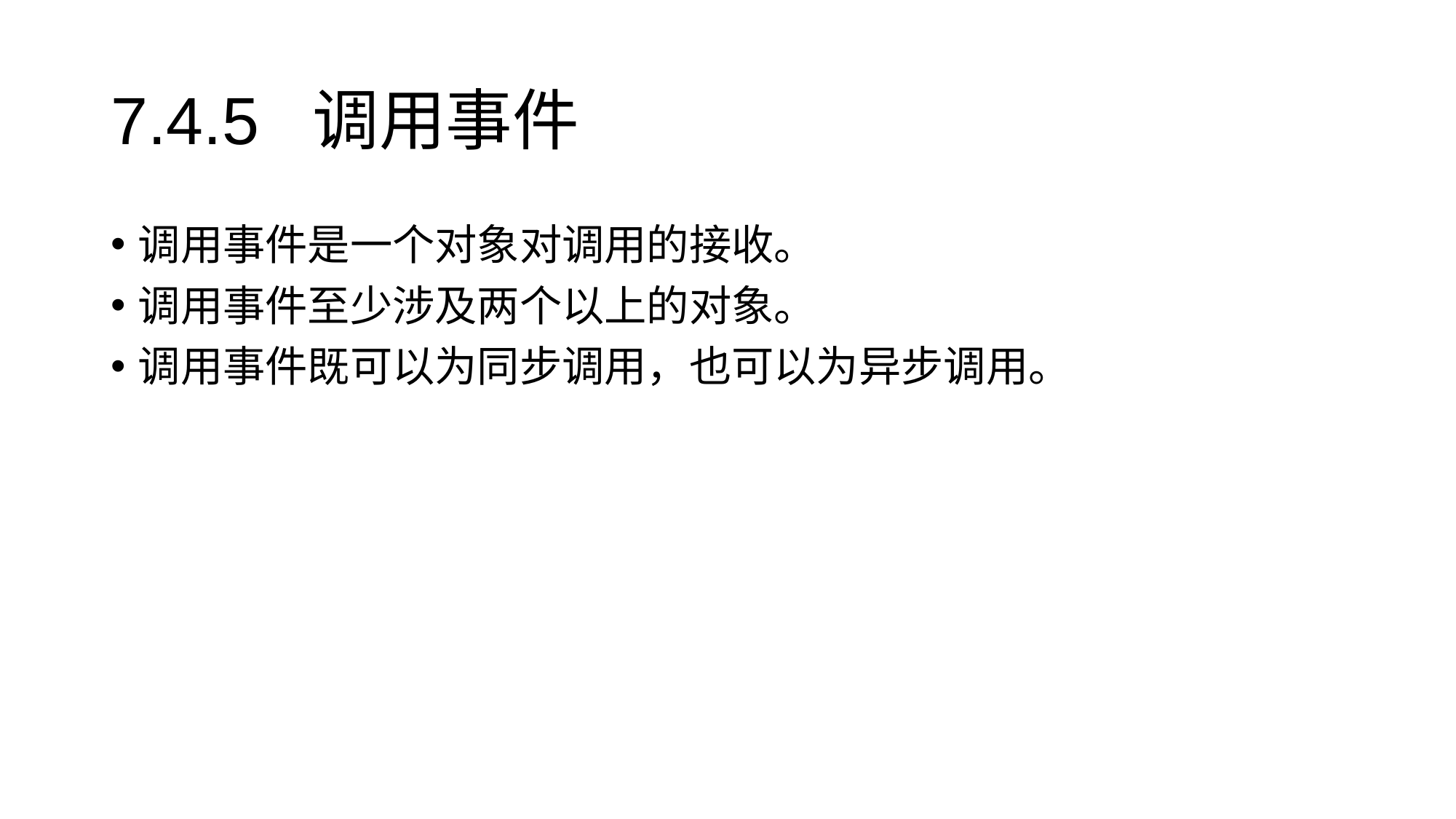

# 7.4.5  调用事件
调用事件是一个对象对调用的接收。
调用事件至少涉及两个以上的对象。
调用事件既可以为同步调用，也可以为异步调用。